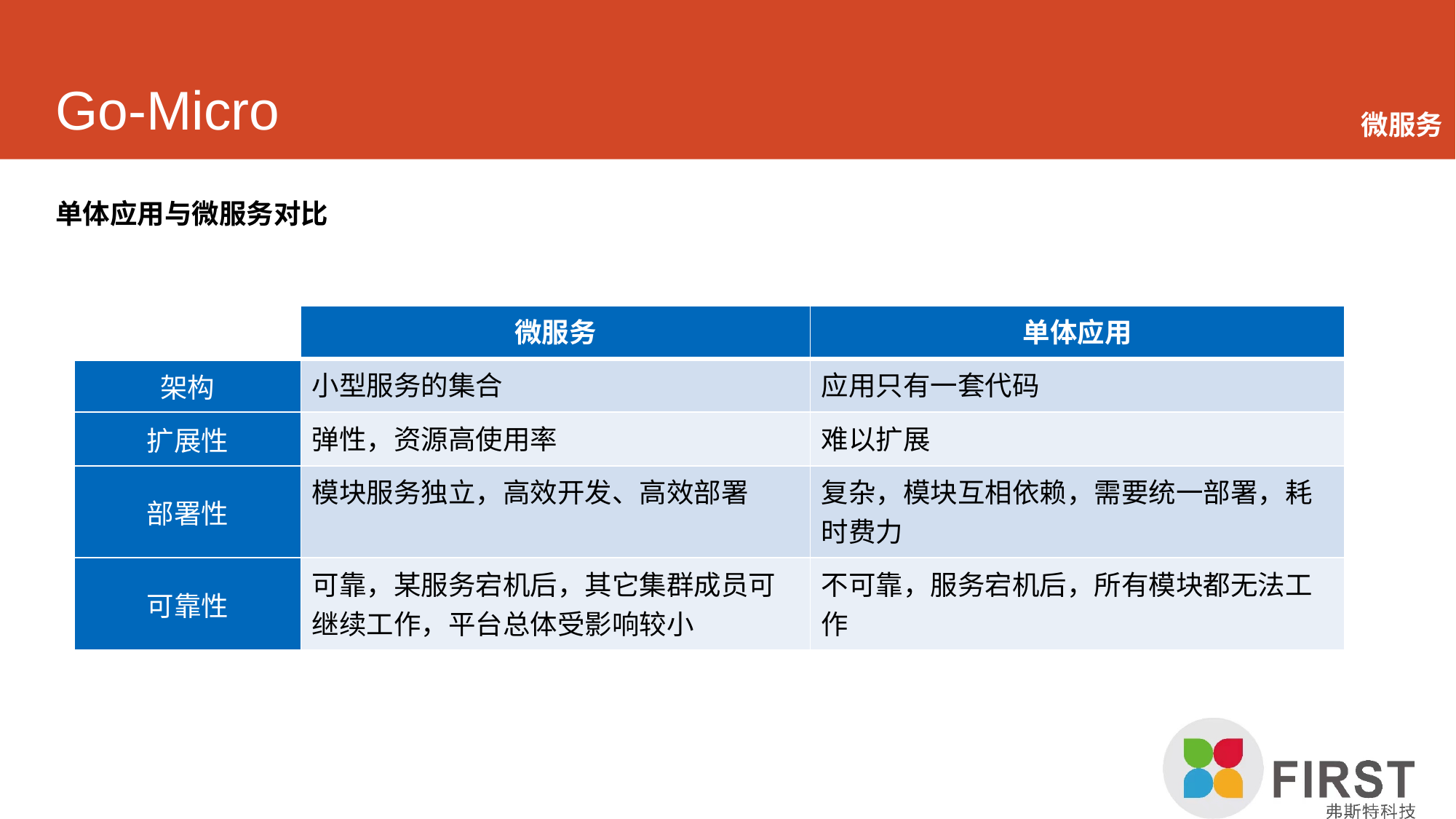

# Go-Micro
微服务
单体应用与微服务对比
|  | 微服务 | 单体应用 |
| --- | --- | --- |
| 架构 | 小型服务的集合 | 应用只有一套代码 |
| 扩展性 | 弹性，资源高使用率 | 难以扩展 |
| 部署性 | 模块服务独立，高效开发、高效部署 | 复杂，模块互相依赖，需要统一部署，耗时费力 |
| 可靠性 | 可靠，某服务宕机后，其它集群成员可继续工作，平台总体受影响较小 | 不可靠，服务宕机后，所有模块都无法工作 |